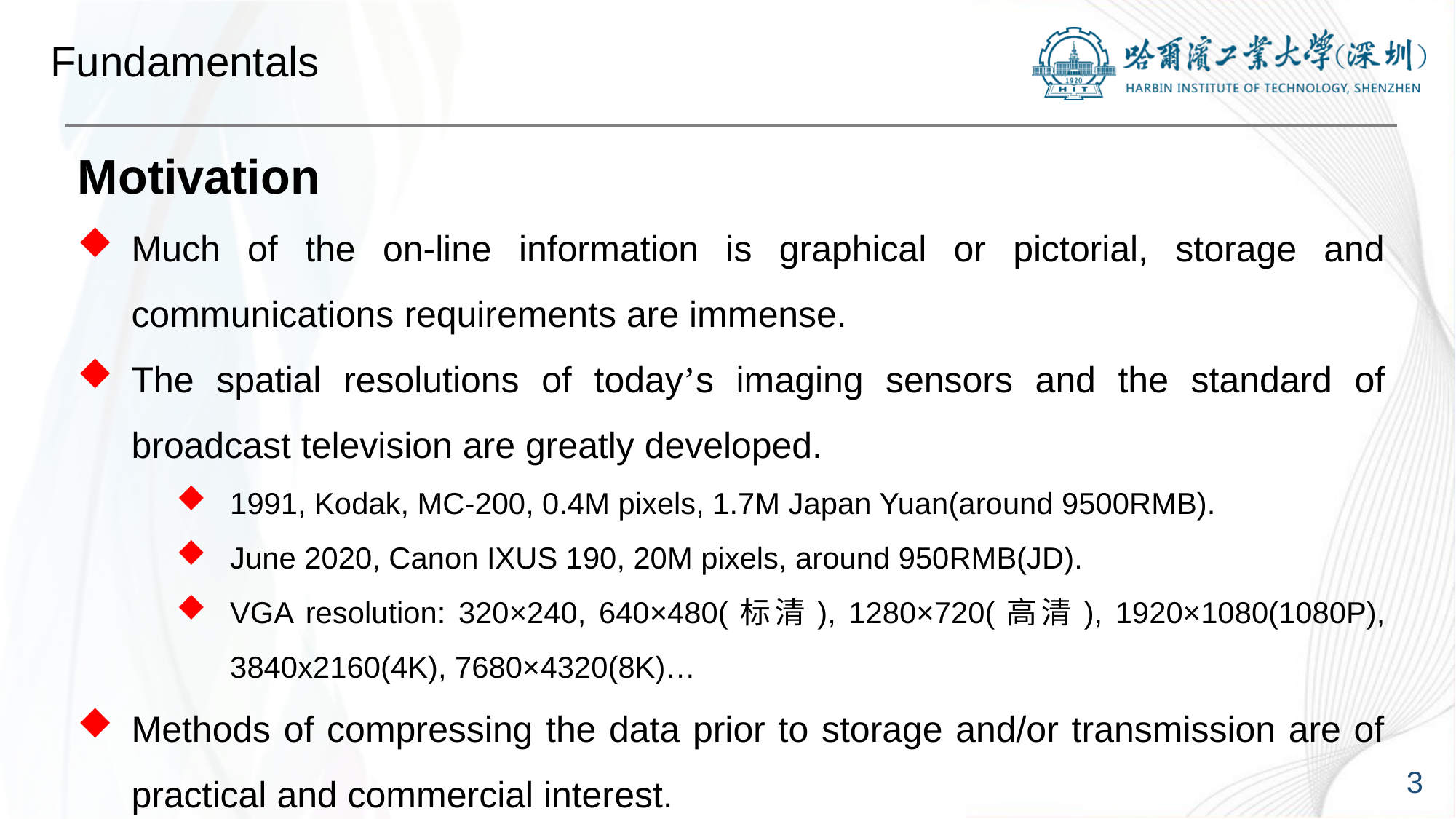

# Fundamentals
Motivation
Much of the on-line information is graphical or pictorial, storage and communications requirements are immense.
The spatial resolutions of today’s imaging sensors and the standard of broadcast television are greatly developed.
1991, Kodak, MC-200, 0.4M pixels, 1.7M Japan Yuan(around 9500RMB).
June 2020, Canon IXUS 190, 20M pixels, around 950RMB(JD).
VGA resolution: 320×240, 640×480(标清), 1280×720(高清), 1920×1080(1080P), 3840x2160(4K), 7680×4320(8K)…
Methods of compressing the data prior to storage and/or transmission are of practical and commercial interest.
3